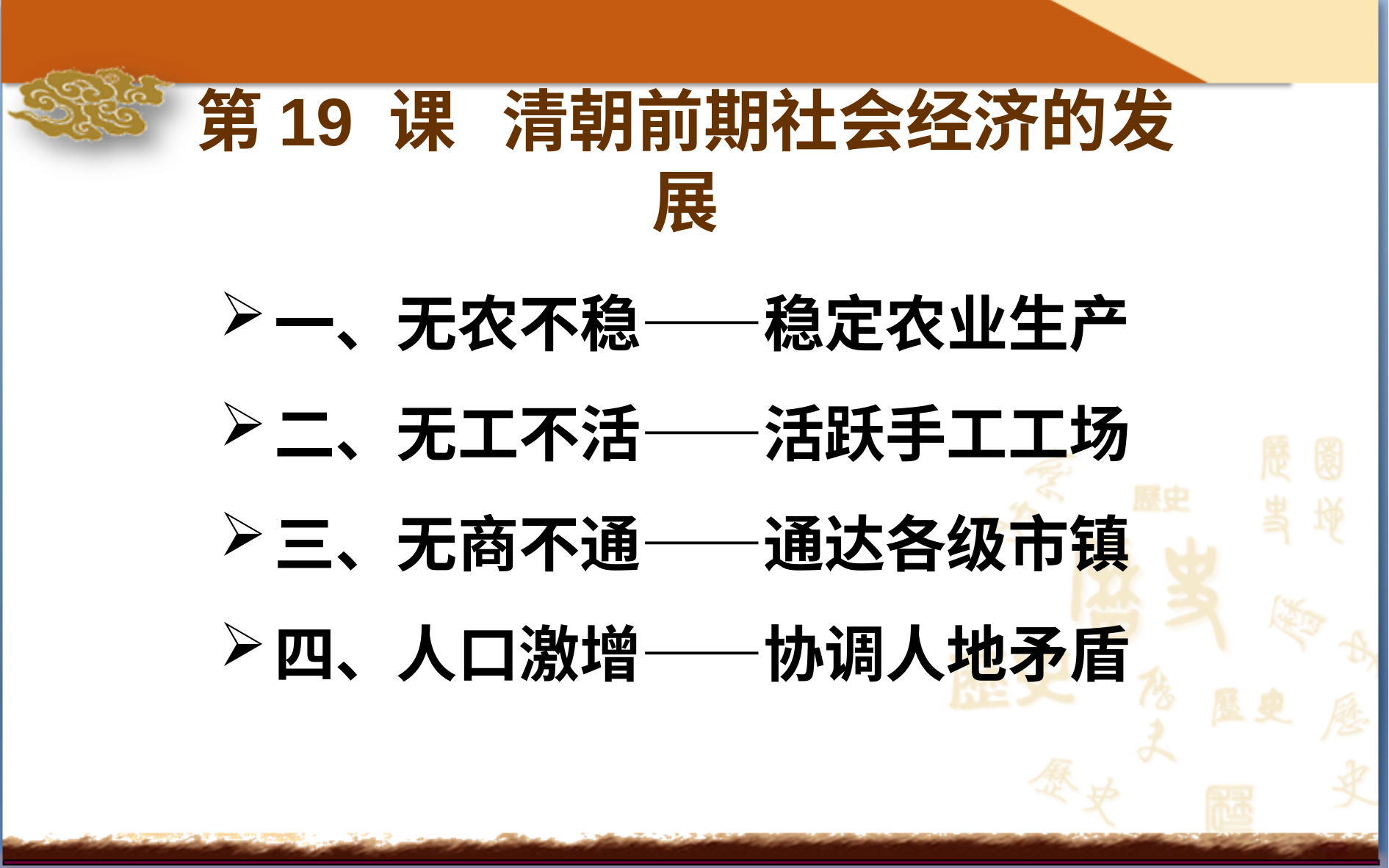

# 第19 课   清朝前期社会经济的发展
一、无农不稳——稳定农业生产
二、无工不活——活跃手工工场
三、无商不通——通达各级市镇
四、人口激增——协调人地矛盾